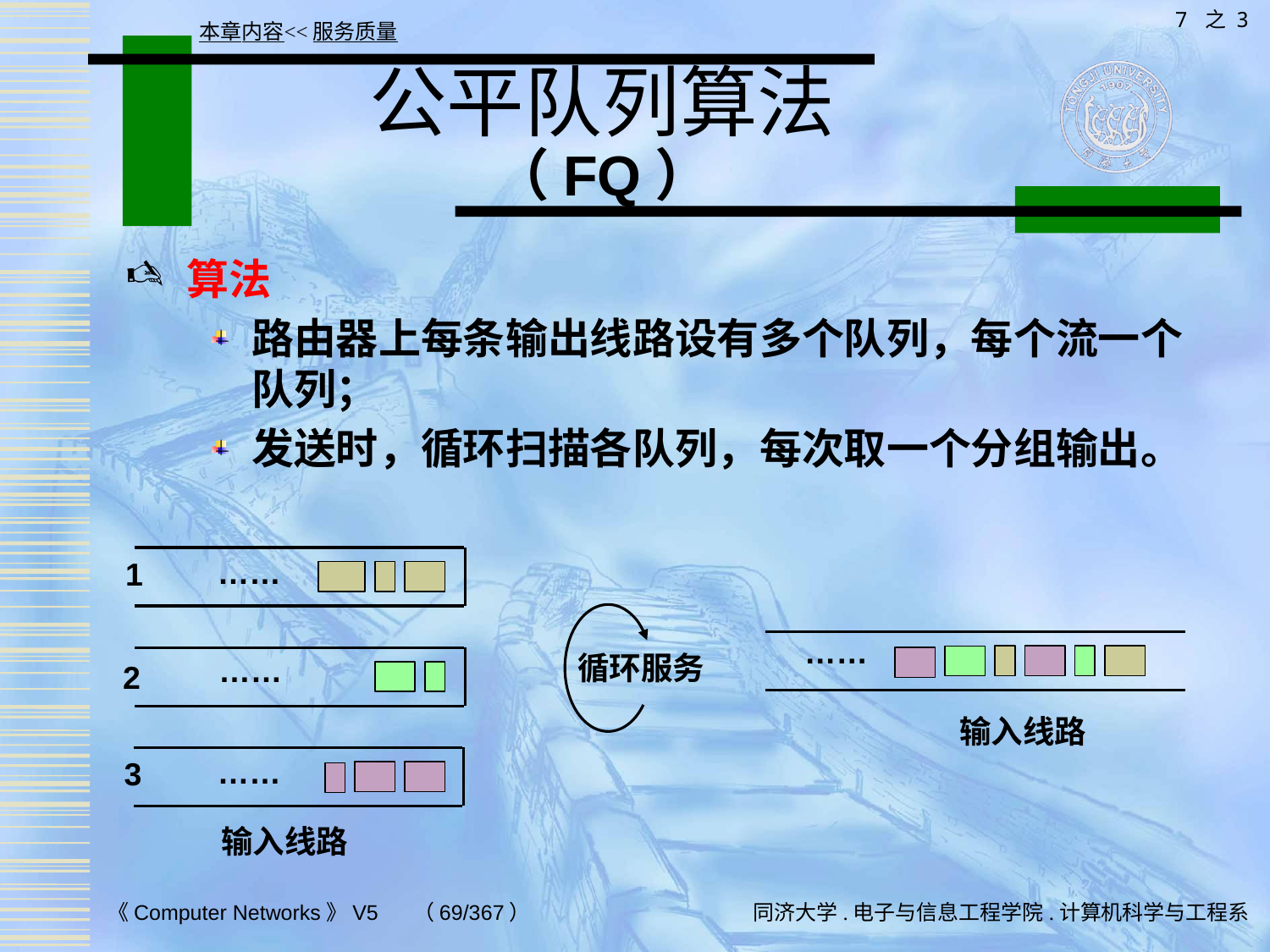

7 之 3
本章内容<<服务质量
# 公平队列算法 （FQ）
算法
路由器上每条输出线路设有多个队列，每个流一个队列；
发送时，循环扫描各队列，每次取一个分组输出。
……
1

……
循环服务
……

2

输入线路
……
3

输入线路